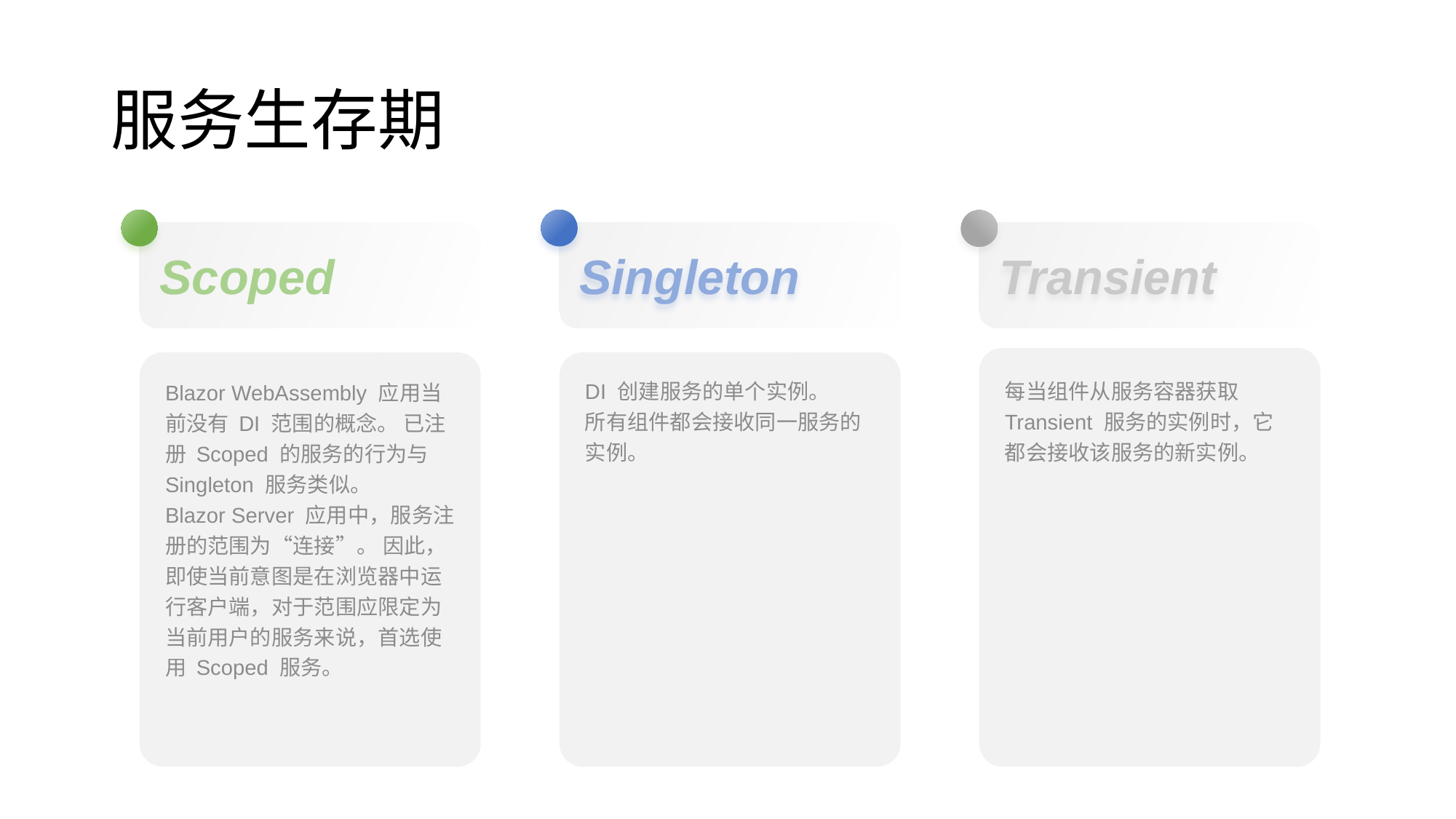

# 服务生存期

Scoped
Singleton
Transient

每当组件从服务容器获取 Transient 服务的实例时，它都会接收该服务的新实例。
DI 创建服务的单个实例。
所有组件都会接收同一服务的实例。
Blazor WebAssembly 应用当前没有 DI 范围的概念。 已注册 Scoped 的服务的行为与 Singleton 服务类似。
Blazor Server 应用中，服务注册的范围为“连接”。 因此，即使当前意图是在浏览器中运行客户端，对于范围应限定为当前用户的服务来说，首选使用 Scoped 服务。